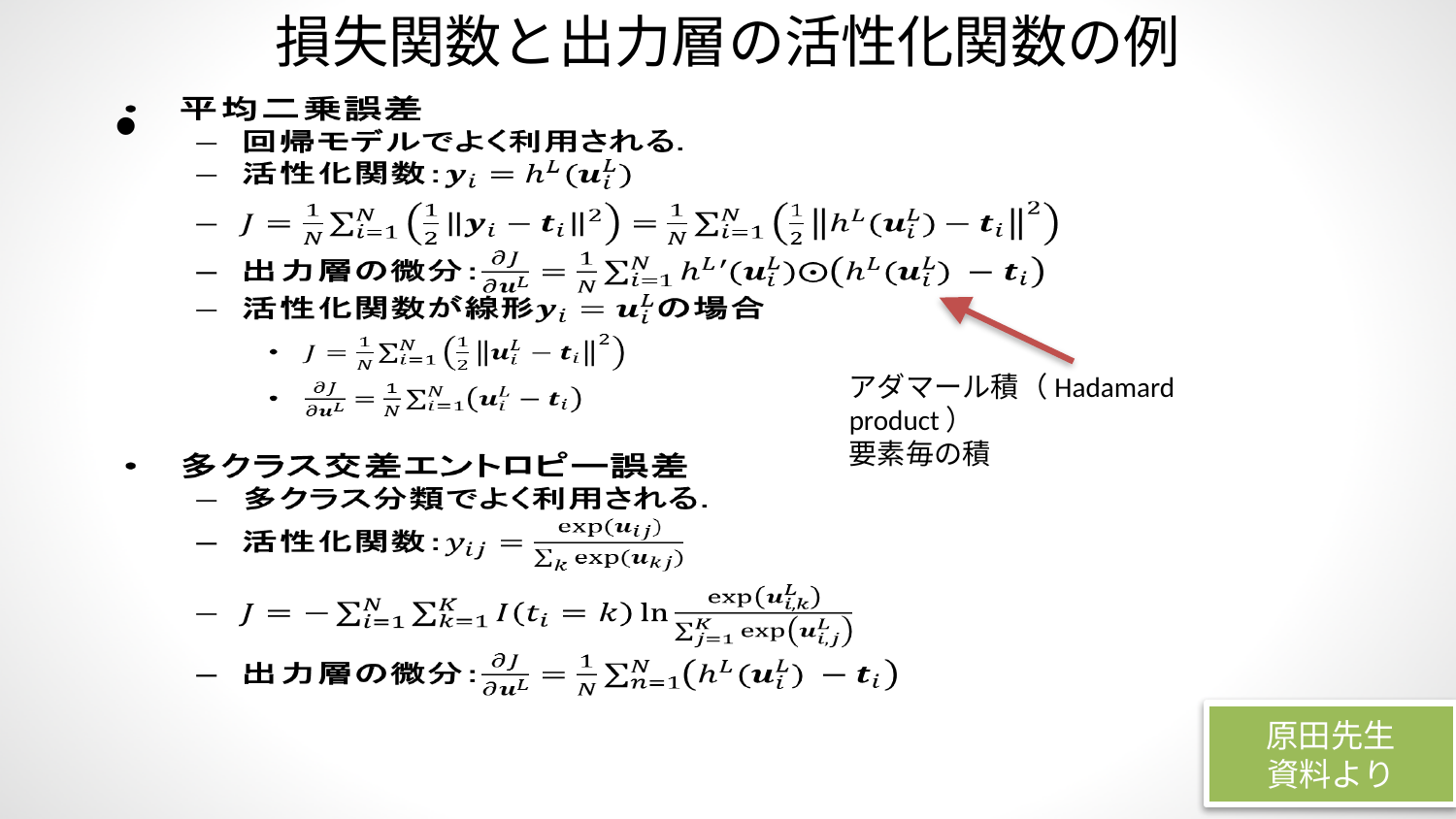

# 損失関数と出力層の活性化関数の例

アダマール積（Hadamard product）
要素毎の積
原田先生
資料より